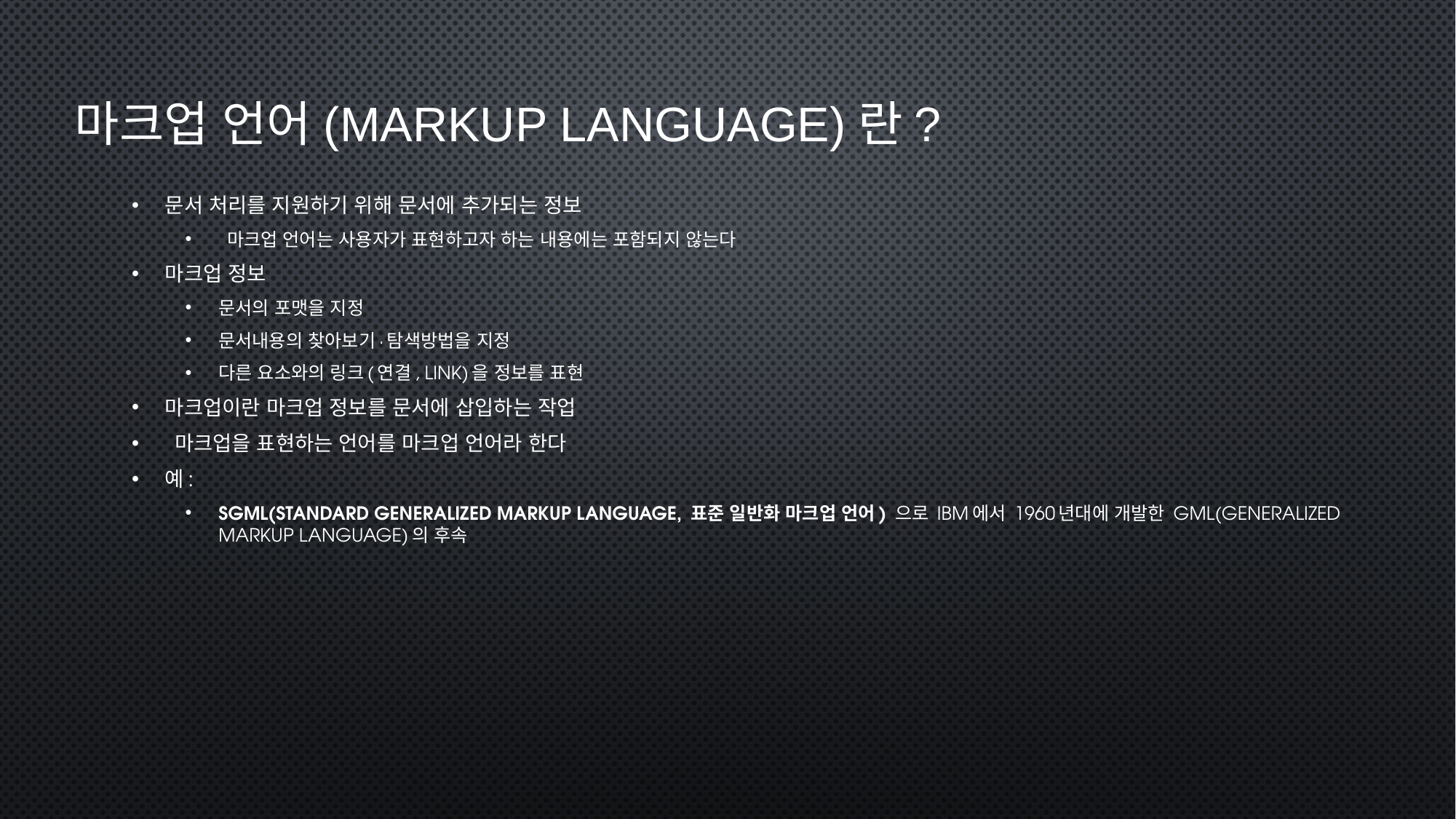

마크업 언어(Markup Language)란?
문서 처리를 지원하기 위해 문서에 추가되는 정보
 마크업 언어는 사용자가 표현하고자 하는 내용에는 포함되지 않는다
마크업 정보
문서의 포맷을 지정
문서내용의 찾아보기·탐색방법을 지정
다른 요소와의 링크(연결, link)을 정보를 표현
마크업이란 마크업 정보를 문서에 삽입하는 작업
 마크업을 표현하는 언어를 마크업 언어라 한다
예:
SGML(Standard Generalized Markup Language, 표준 일반화 마크업 언어) 으로 IBM에서 1960년대에 개발한 GML(Generalized Markup Language)의 후속